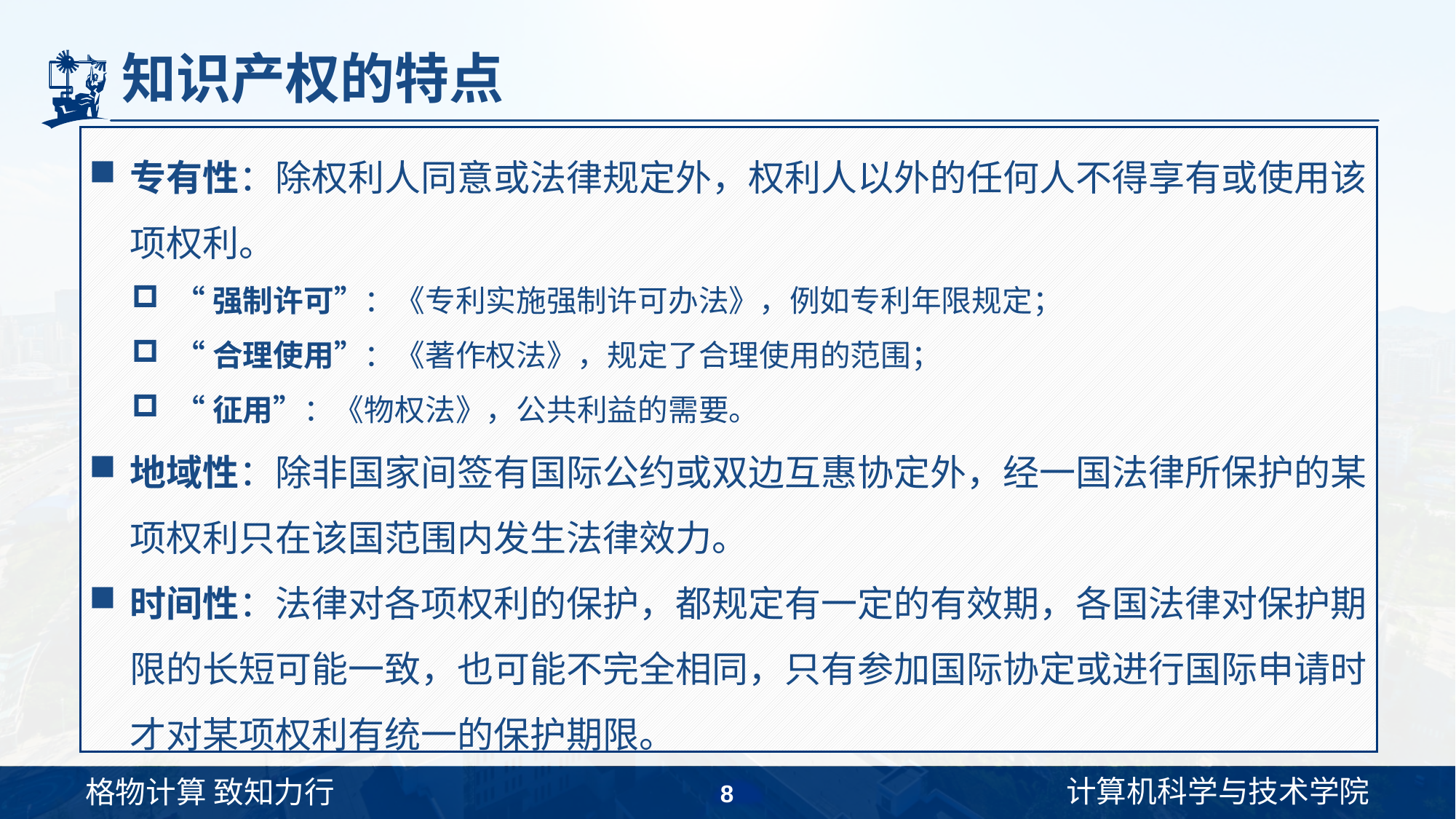

# 知识产权的特点
专有性：除权利人同意或法律规定外，权利人以外的任何人不得享有或使用该项权利。
“强制许可”：《专利实施强制许可办法》，例如专利年限规定；
“合理使用”：《著作权法》，规定了合理使用的范围；
“征用”：《物权法》，公共利益的需要。
地域性：除非国家间签有国际公约或双边互惠协定外，经一国法律所保护的某项权利只在该国范围内发生法律效力。
时间性：法律对各项权利的保护，都规定有一定的有效期，各国法律对保护期限的长短可能一致，也可能不完全相同，只有参加国际协定或进行国际申请时才对某项权利有统一的保护期限。
8